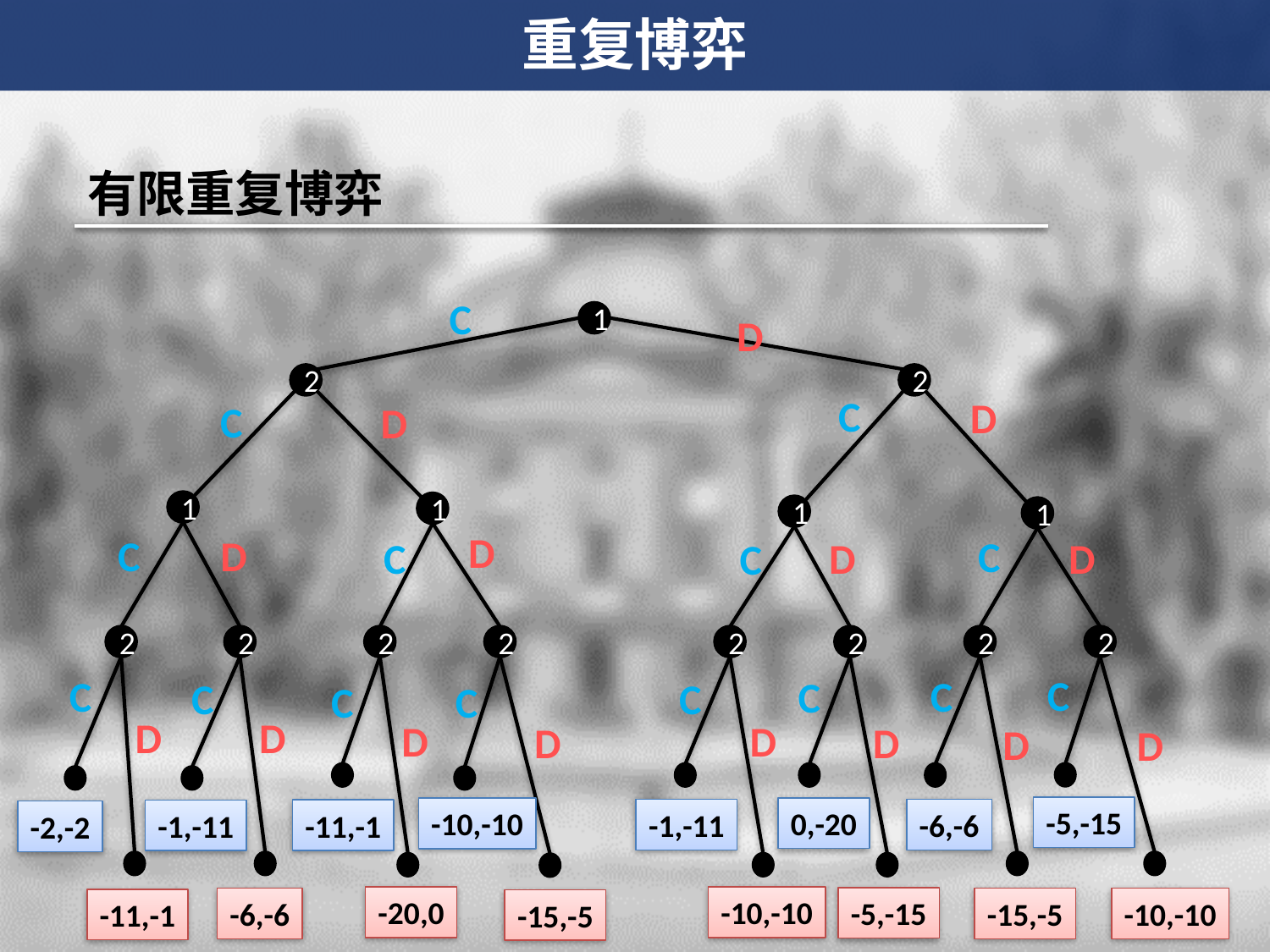

重复博弈

有限重复博弈
C
1
D
2
2
C
D
C
D
1
1
1
1
D
D
C
C
D
D
C
C
2
2
2
2
2
2
2
2
C
C
C
C
C
C
C
C
D
D
D
D
D
D
D
D

-5,-15
0,-20
-10,-10
-6,-6
-1,-11
-11,-1
-1,-11
-2,-2

-20,0
-10,-10
-5,-15
-6,-6
-15,-5
-10,-10
-11,-1
-15,-5